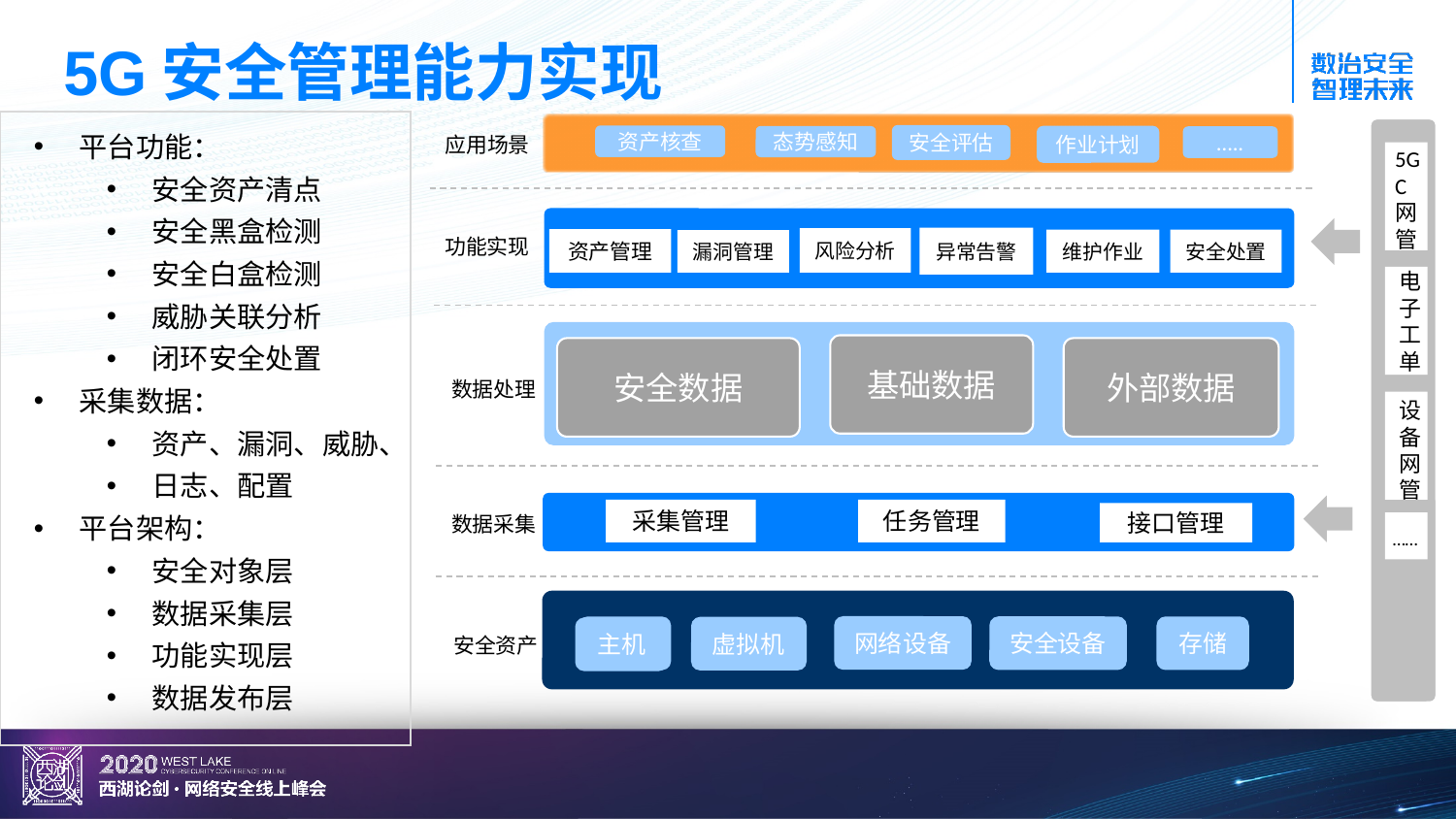

5G安全管理能力实现

平台功能：
安全资产清点
安全黑盒检测
安全白盒检测
威胁关联分析
闭环安全处置
采集数据：
资产、漏洞、威胁、
日志、配置
平台架构：
安全对象层
数据采集层
功能实现层
数据发布层

安全评估
资产核查
作业计划
态势感知
…..

应用场景
5GC网管

异常告警
风险分析
资产管理
维护作业
安全处置
漏洞管理

功能实现
电子工单

基础数据
安全数据
外部数据
数据处理
设备网管

采集管理
任务管理
接口管理

数据采集

……

主机
网络设备
安全设备
存储
虚拟机
主机
安全资产